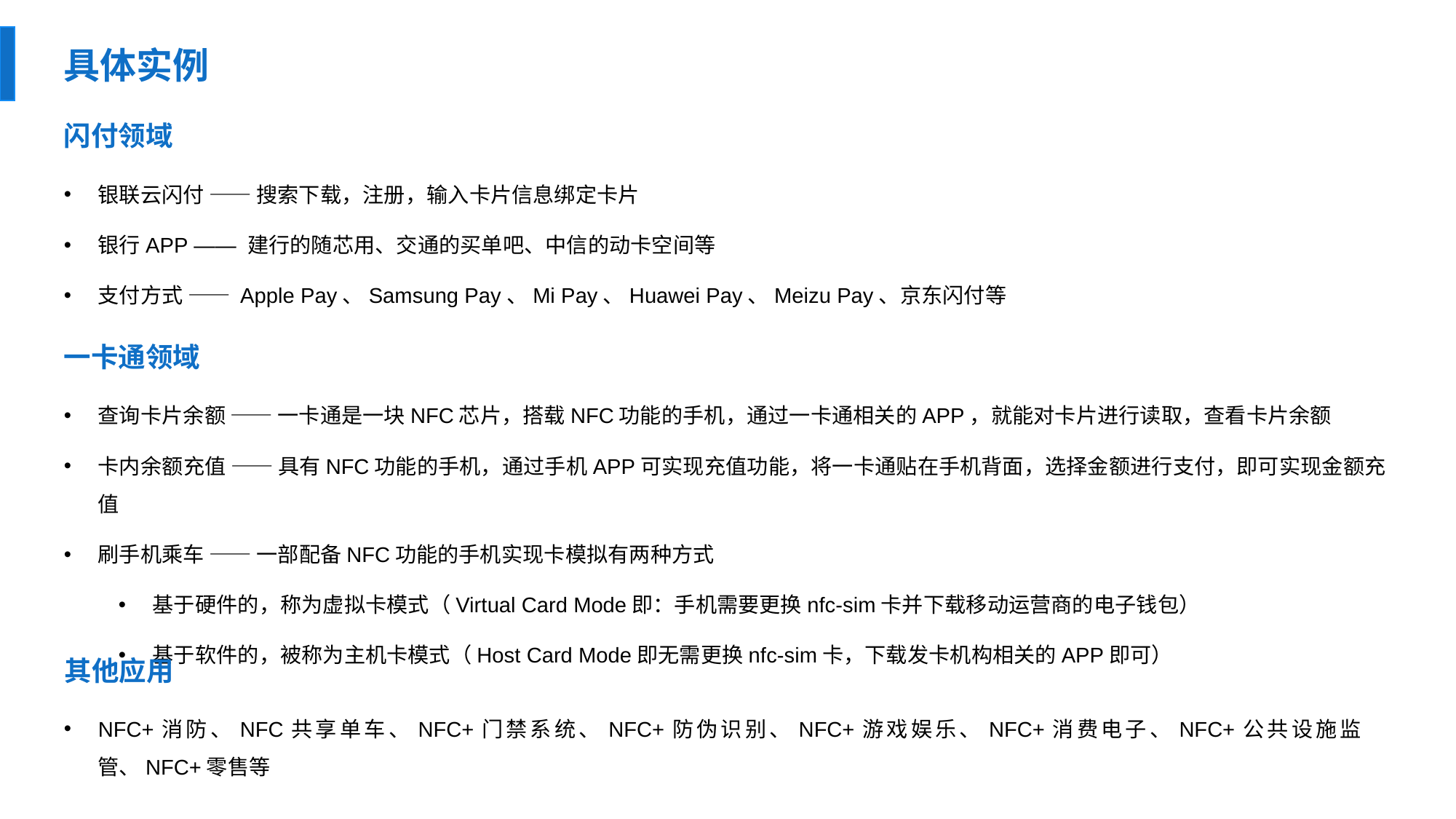

具体实例
闪付领域
银联云闪付 —— 搜索下载，注册，输入卡片信息绑定卡片
银行APP —— 建行的随芯用、交通的买单吧、中信的动卡空间等
支付方式 —— Apple Pay、Samsung Pay、Mi Pay、Huawei Pay、Meizu Pay、京东闪付等
一卡通领域
查询卡片余额 —— 一卡通是一块NFC芯片，搭载NFC功能的手机，通过一卡通相关的APP，就能对卡片进行读取，查看卡片余额
卡内余额充值 —— 具有NFC功能的手机，通过手机APP可实现充值功能，将一卡通贴在手机背面，选择金额进行支付，即可实现金额充值
刷手机乘车 —— 一部配备NFC功能的手机实现卡模拟有两种方式
基于硬件的，称为虚拟卡模式（Virtual Card Mode即：手机需要更换nfc-sim卡并下载移动运营商的电子钱包）
基于软件的，被称为主机卡模式（Host Card Mode即无需更换nfc-sim卡，下载发卡机构相关的APP即可）
其他应用
NFC+消防、NFC共享单车、NFC+门禁系统、NFC+防伪识别、NFC+游戏娱乐、NFC+消费电子、NFC+公共设施监管、NFC+零售等